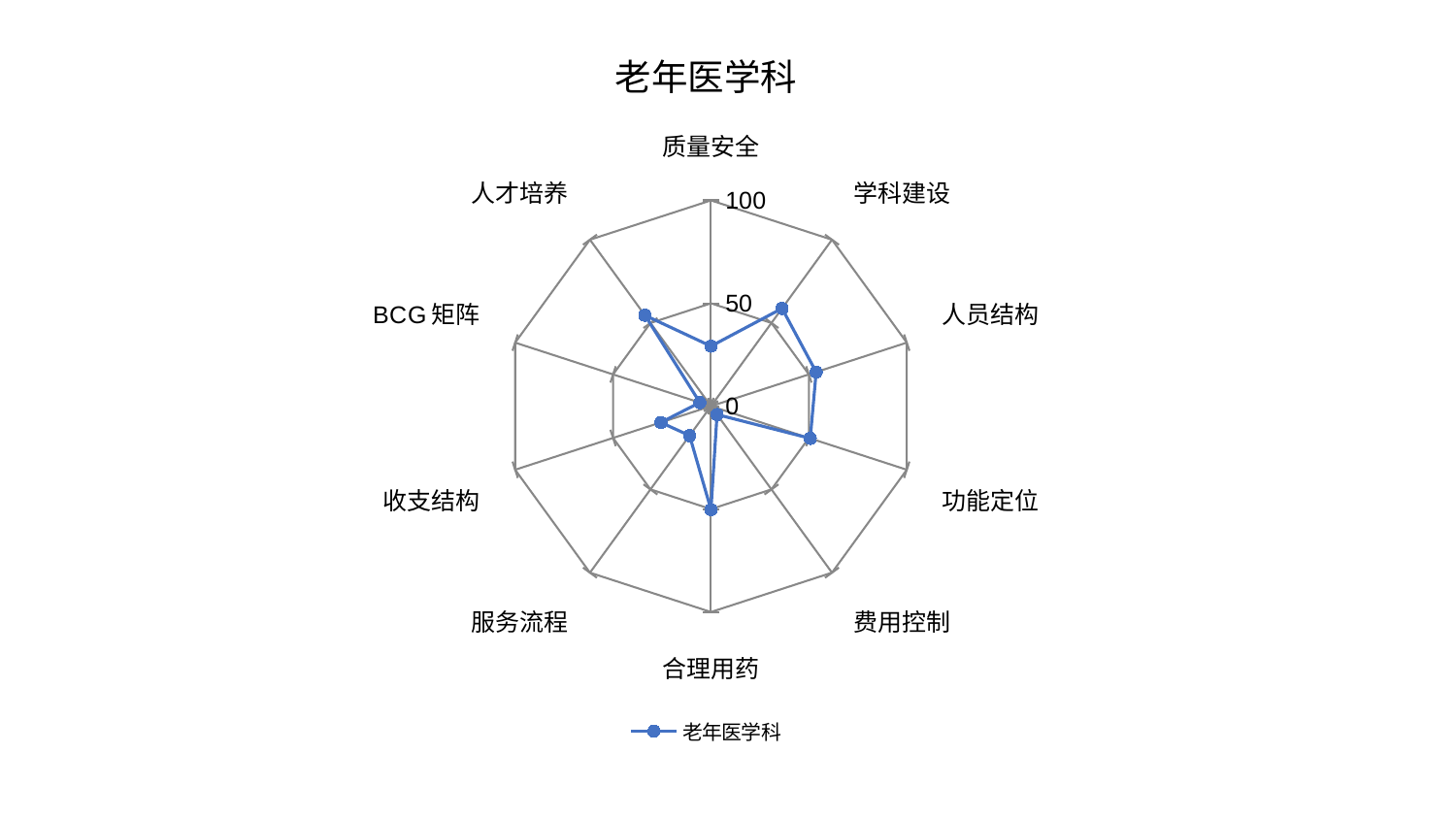

### Chart: 老年医学科

| Category | 老年医学科 |
|---|---|
| 质量安全 | 29.166771796957818 |
| 学科建设 | 58.739263363488334 |
| 人员结构 | 53.736722443718314 |
| 功能定位 | 50.7001141734522 |
| 费用控制 | 5.0532130205026515 |
| 合理用药 | 50.24989002498711 |
| 服务流程 | 17.675045422859604 |
| 收支结构 | 25.616211608264166 |
| BCG矩阵 | 5.693288437313978 |
| 人才培养 | 54.601521402557154 |
125